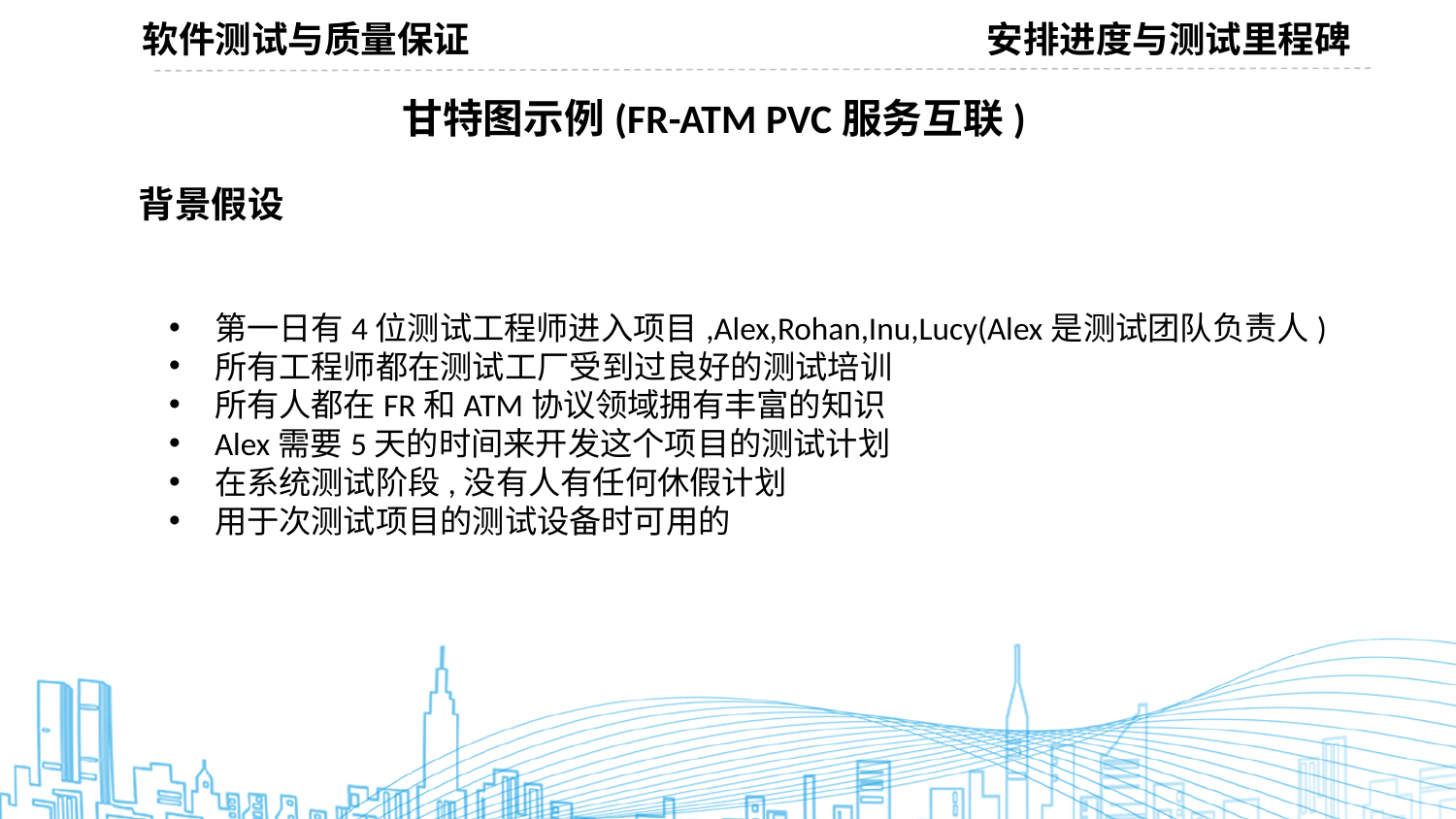

软件测试与质量保证
安排进度与测试里程碑
甘特图示例(FR-ATM PVC服务互联)
背景假设
第一日有4位测试工程师进入项目,Alex,Rohan,Inu,Lucy(Alex是测试团队负责人)
所有工程师都在测试工厂受到过良好的测试培训
所有人都在FR和ATM协议领域拥有丰富的知识
Alex需要5天的时间来开发这个项目的测试计划
在系统测试阶段,没有人有任何休假计划
用于次测试项目的测试设备时可用的